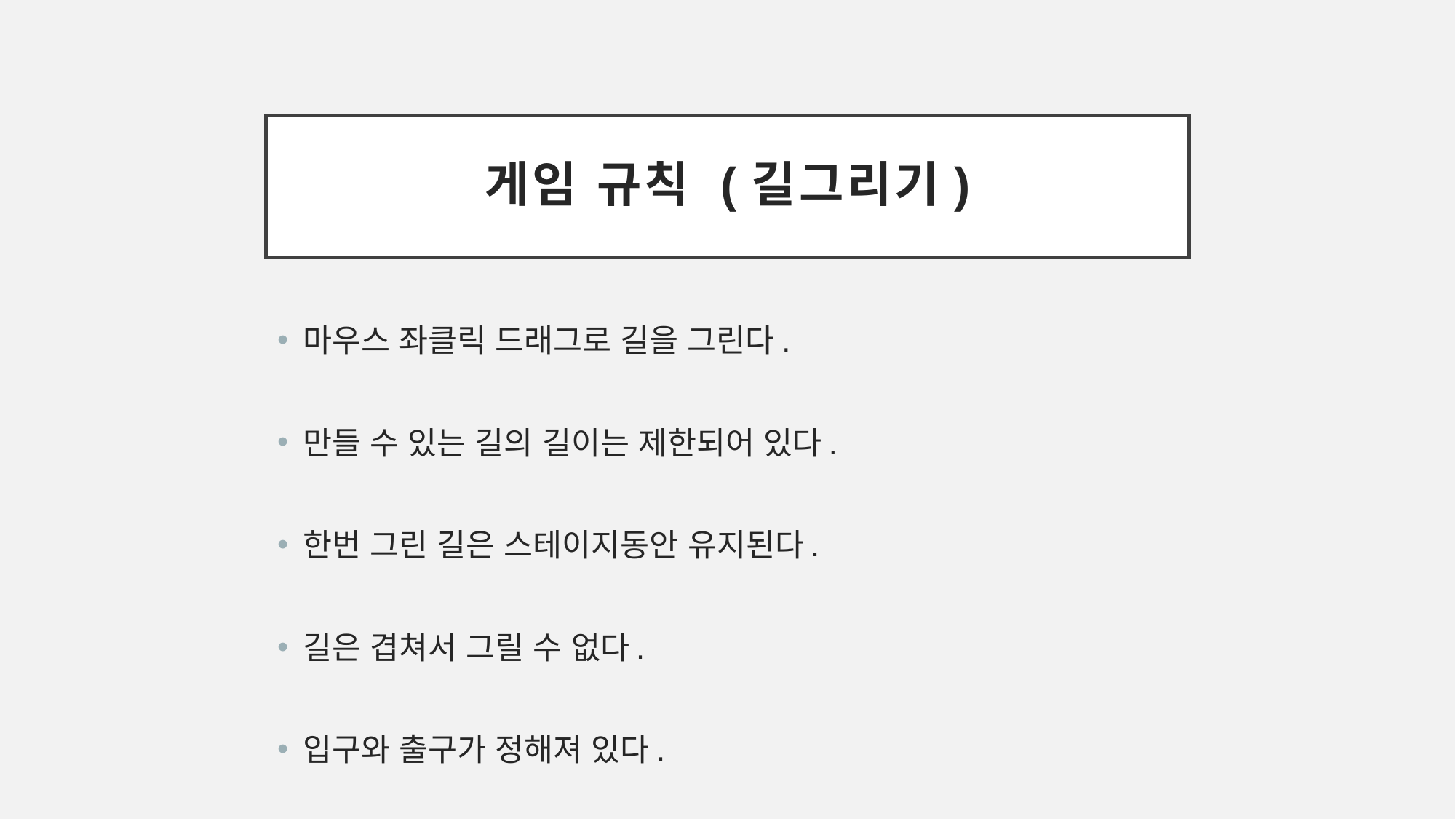

# 게임 규칙 (길그리기)
마우스 좌클릭 드래그로 길을 그린다.

만들 수 있는 길의 길이는 제한되어 있다.

한번 그린 길은 스테이지동안 유지된다.

길은 겹쳐서 그릴 수 없다.

입구와 출구가 정해져 있다.